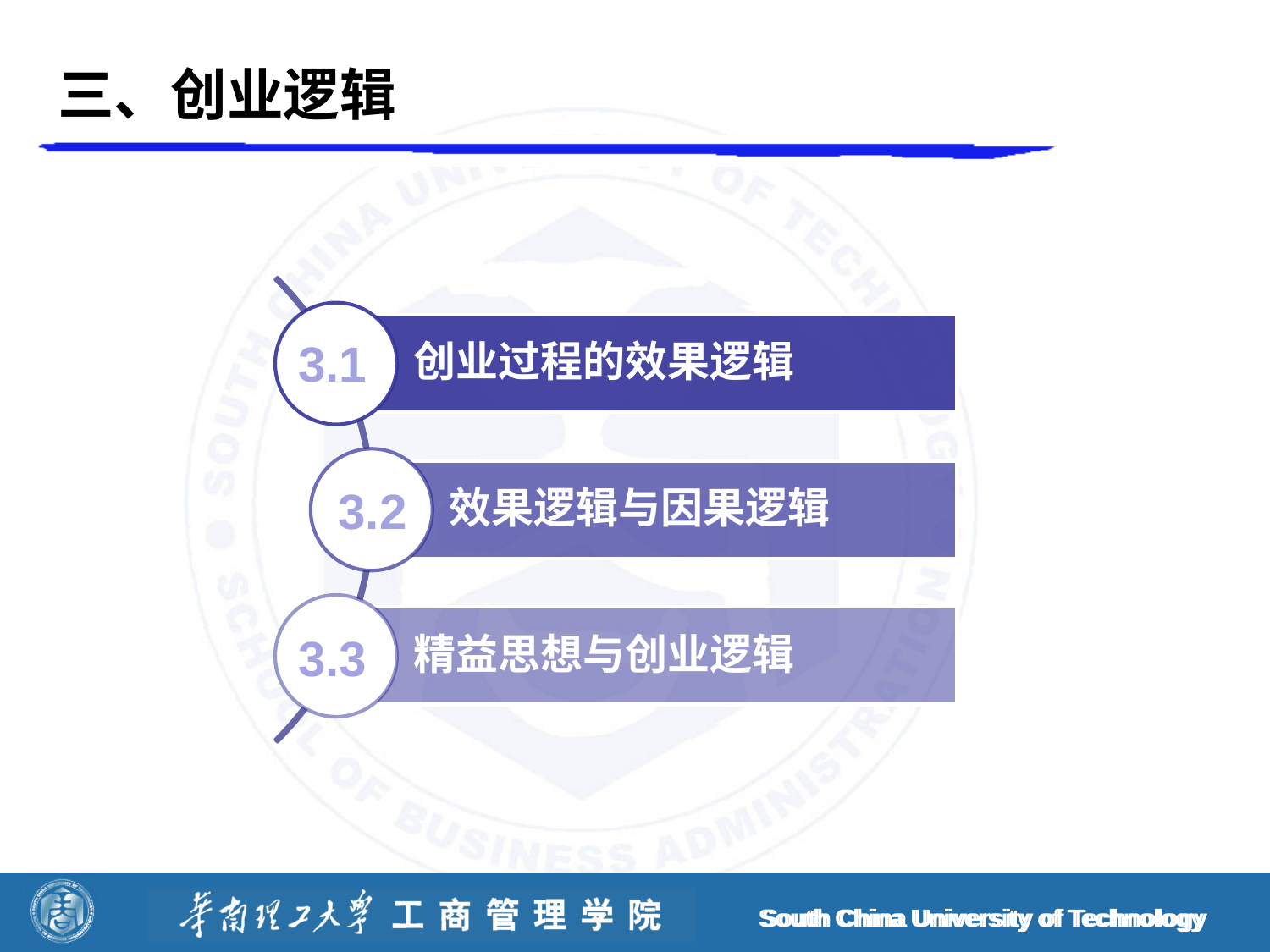

# 三、创业逻辑
创业过程的效果逻辑
效果逻辑与因果逻辑
精益思想与创业逻辑
3.1
3.2
3.3
South China University of Technology
South China University of Technology